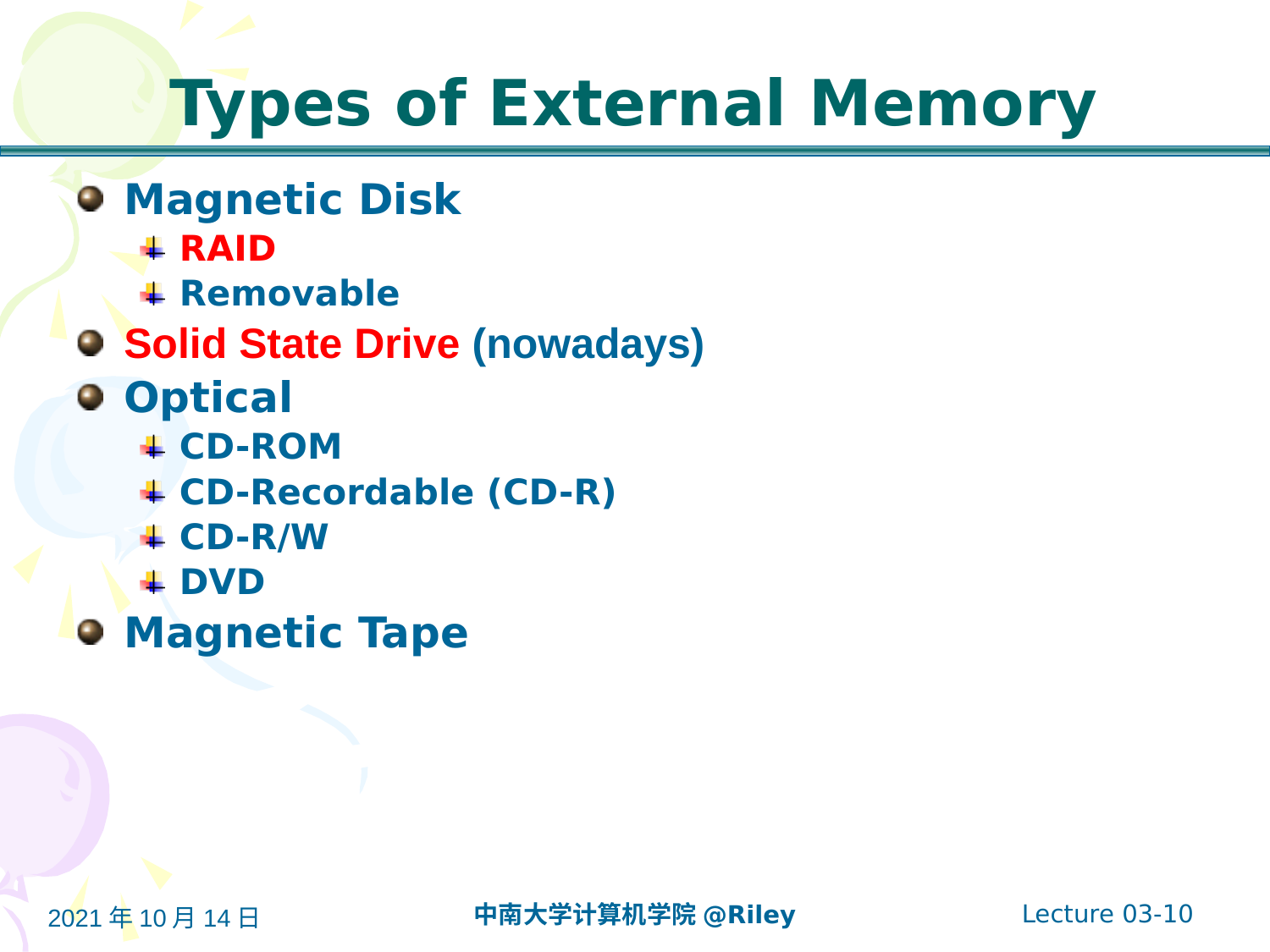

# Types of External Memory
Magnetic Disk
RAID
Removable
Solid State Drive (nowadays)
Optical
CD-ROM
CD-Recordable (CD-R)
CD-R/W
DVD
Magnetic Tape
Lecture 03-10
中南大学计算机学院@Riley
2021年10月14日